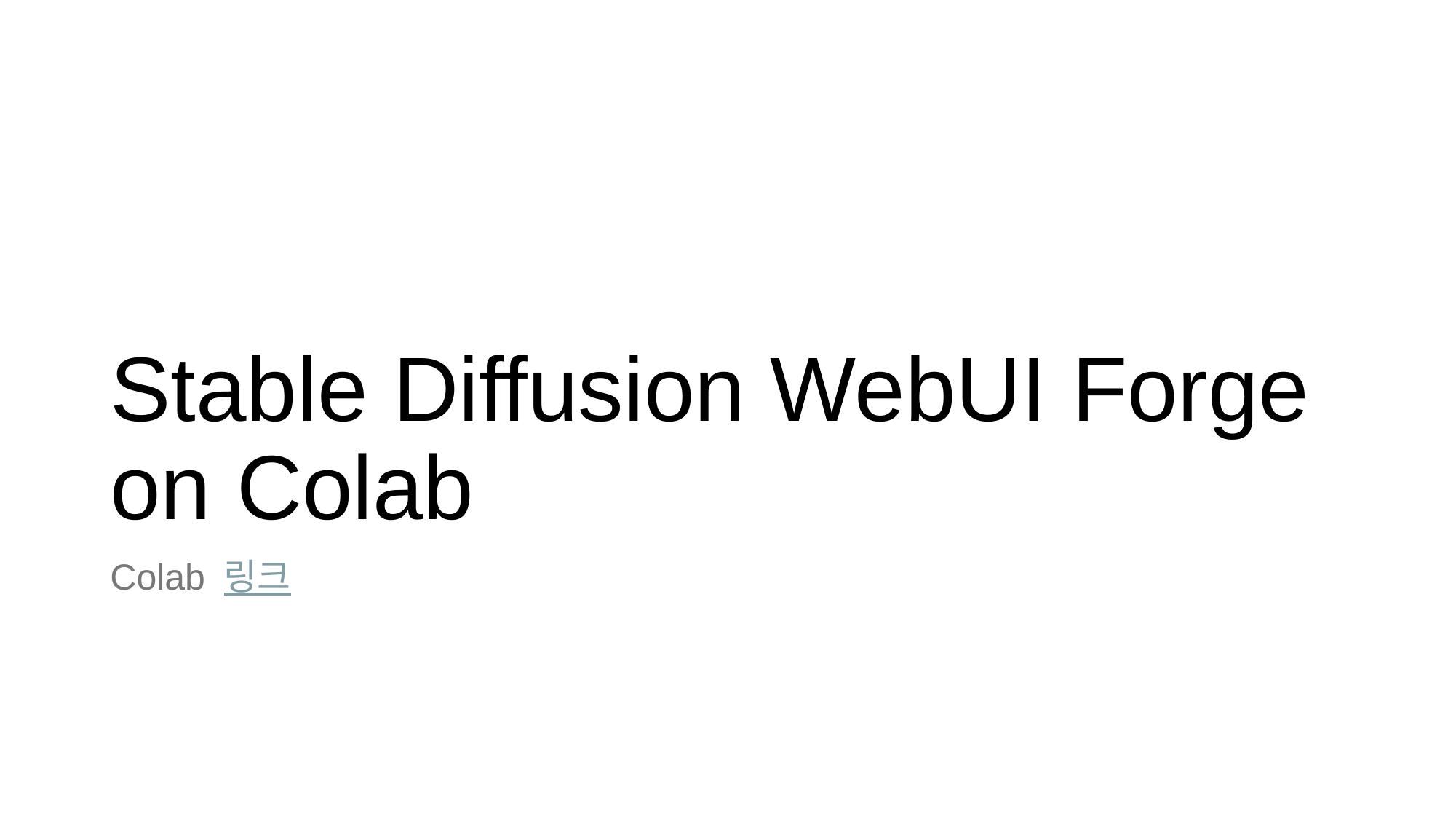

# Stable Diffusion WebUI Forge on Colab
Colab 링크